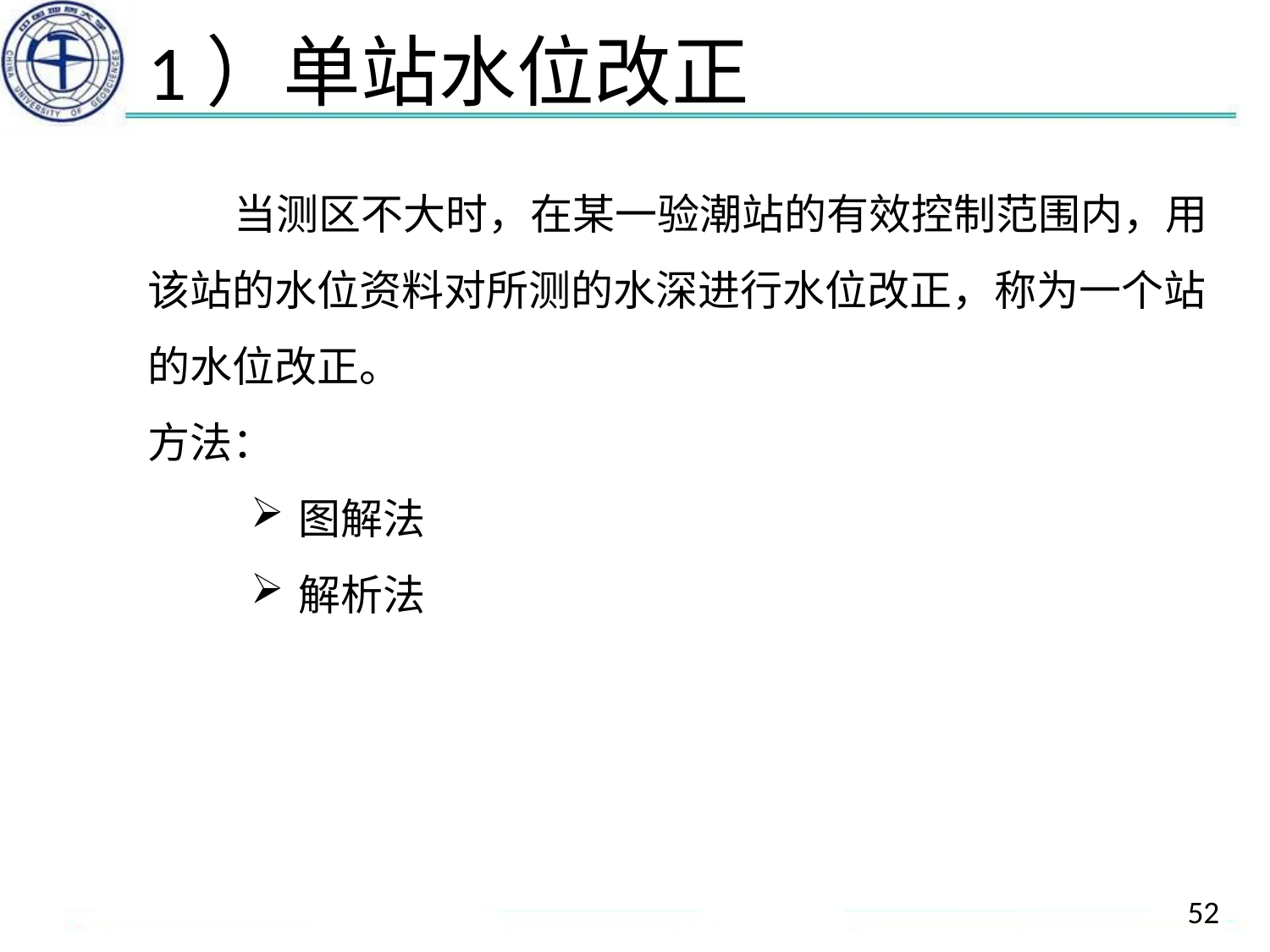

# 1）单站水位改正
        当测区不大时，在某一验潮站的有效控制范围内，用该站的水位资料对所测的水深进行水位改正，称为一个站的水位改正。
方法：
图解法
解析法
52